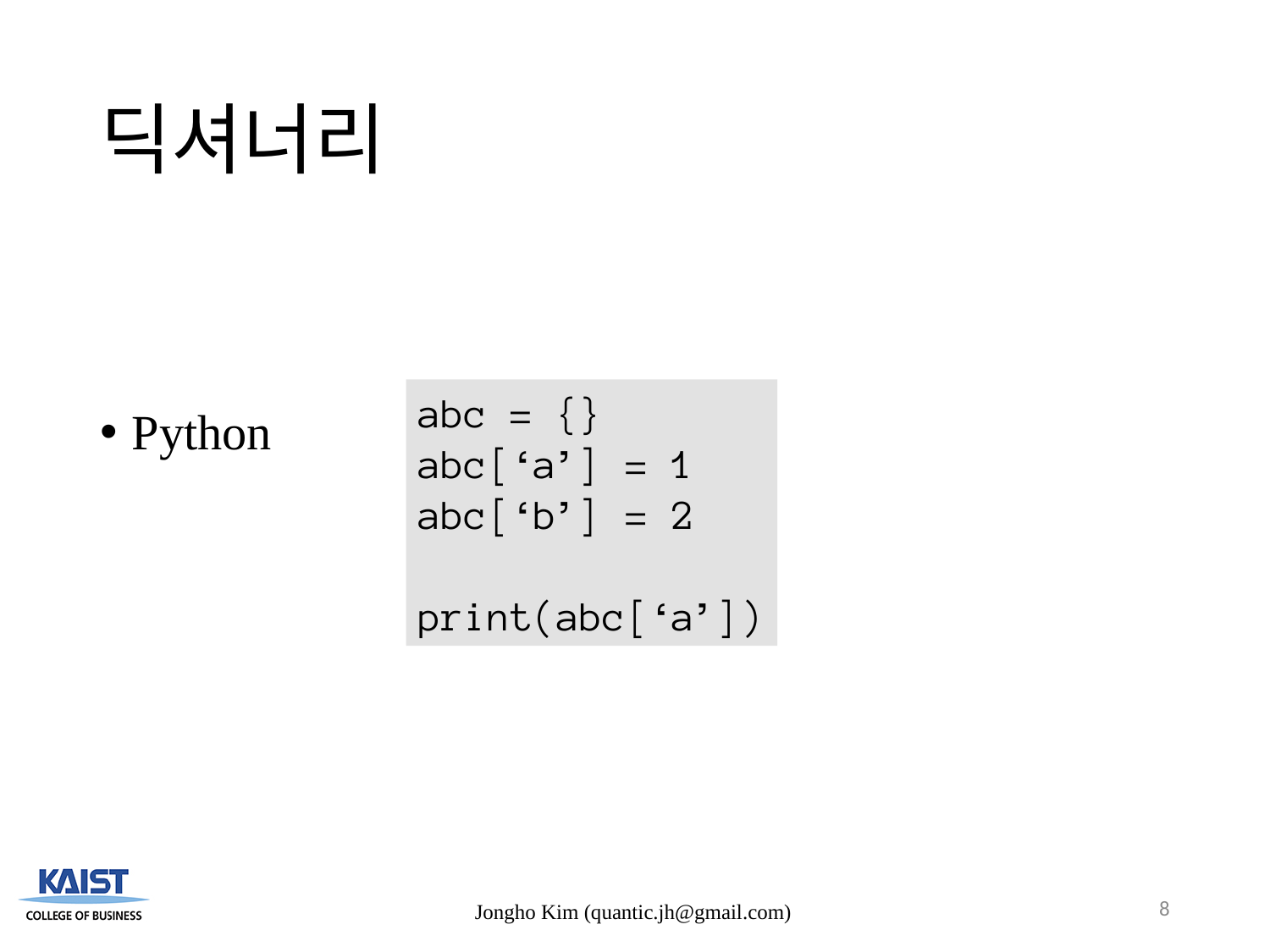

# 딕셔너리

Python
abc = {}
abc[‘a’] = 1
abc[‘b’] = 2

print(abc[‘a’])
8